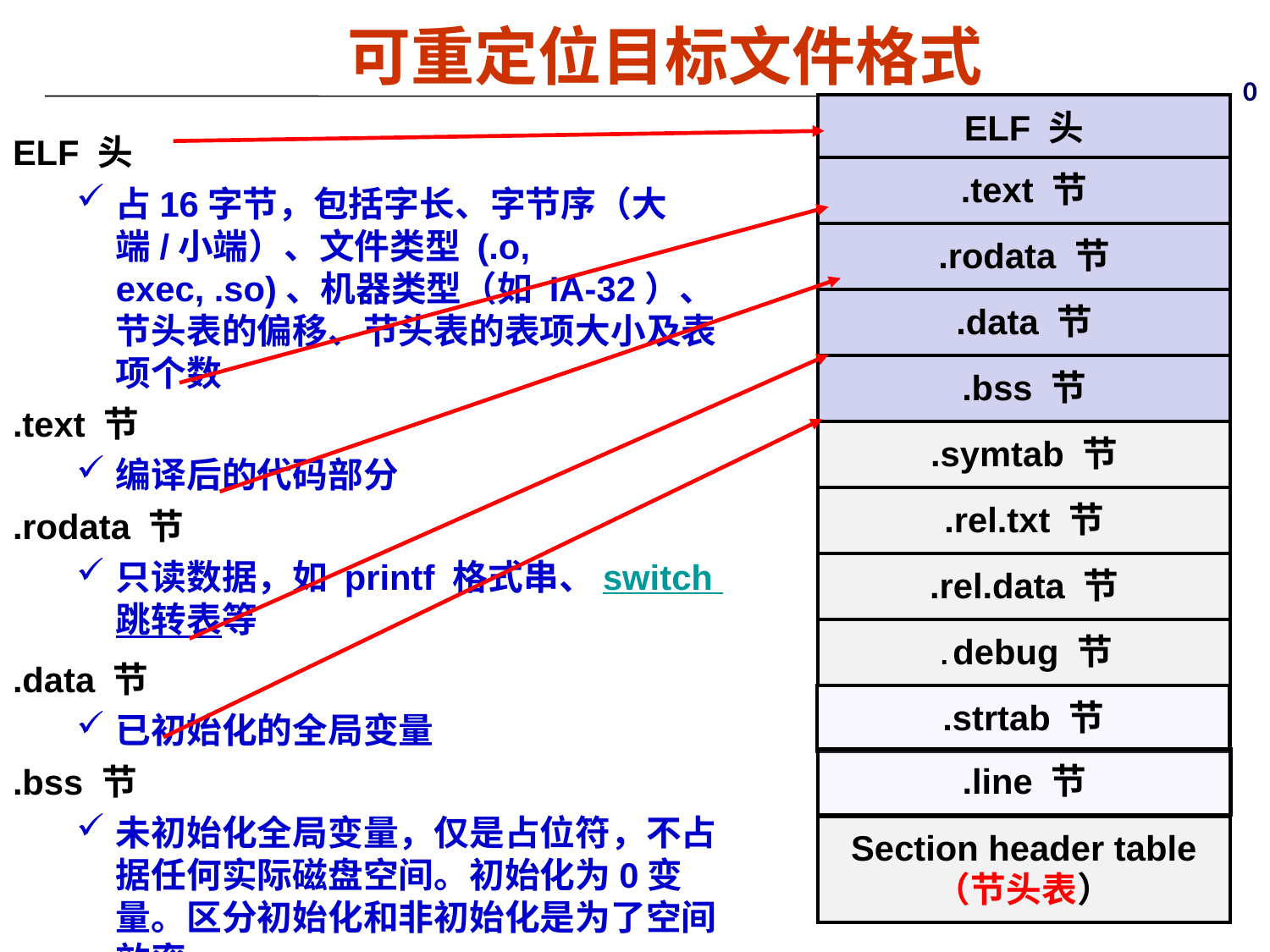

可重定位目标文件格式
0
ELF 头
.text 节
.rodata 节
.data 节
.bss 节
.symtab 节
.rel.txt 节
.rel.data 节
.debug 节
.strtab 节
.line 节
Section header table
（节头表）
ELF 头
占16字节，包括字长、字节序（大端/小端）、文件类型 (.o, exec, .so)、机器类型（如 IA-32）、节头表的偏移、节头表的表项大小及表项个数
.text 节
编译后的代码部分
.rodata 节
只读数据，如 printf 格式串、switch 跳转表等
.data 节
已初始化的全局变量
.bss 节
未初始化全局变量，仅是占位符，不占据任何实际磁盘空间。初始化为0变量。区分初始化和非初始化是为了空间效率